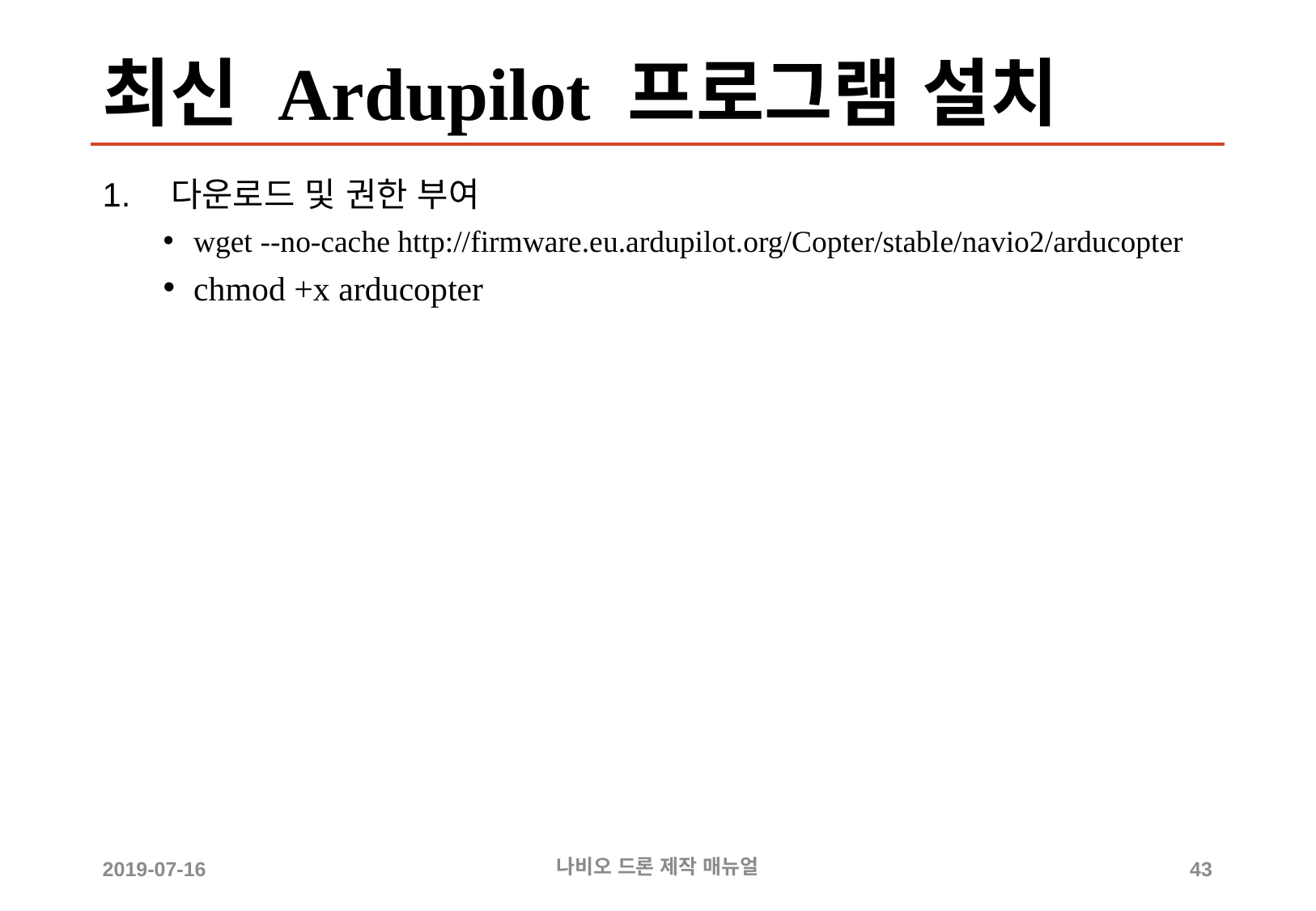

# 최신 Ardupilot 프로그램 설치
다운로드 및 권한 부여
wget --no-cache http://firmware.eu.ardupilot.org/Copter/stable/navio2/arducopter
chmod +x arducopter

2019-07-16
나비오 드론 제작 매뉴얼
43